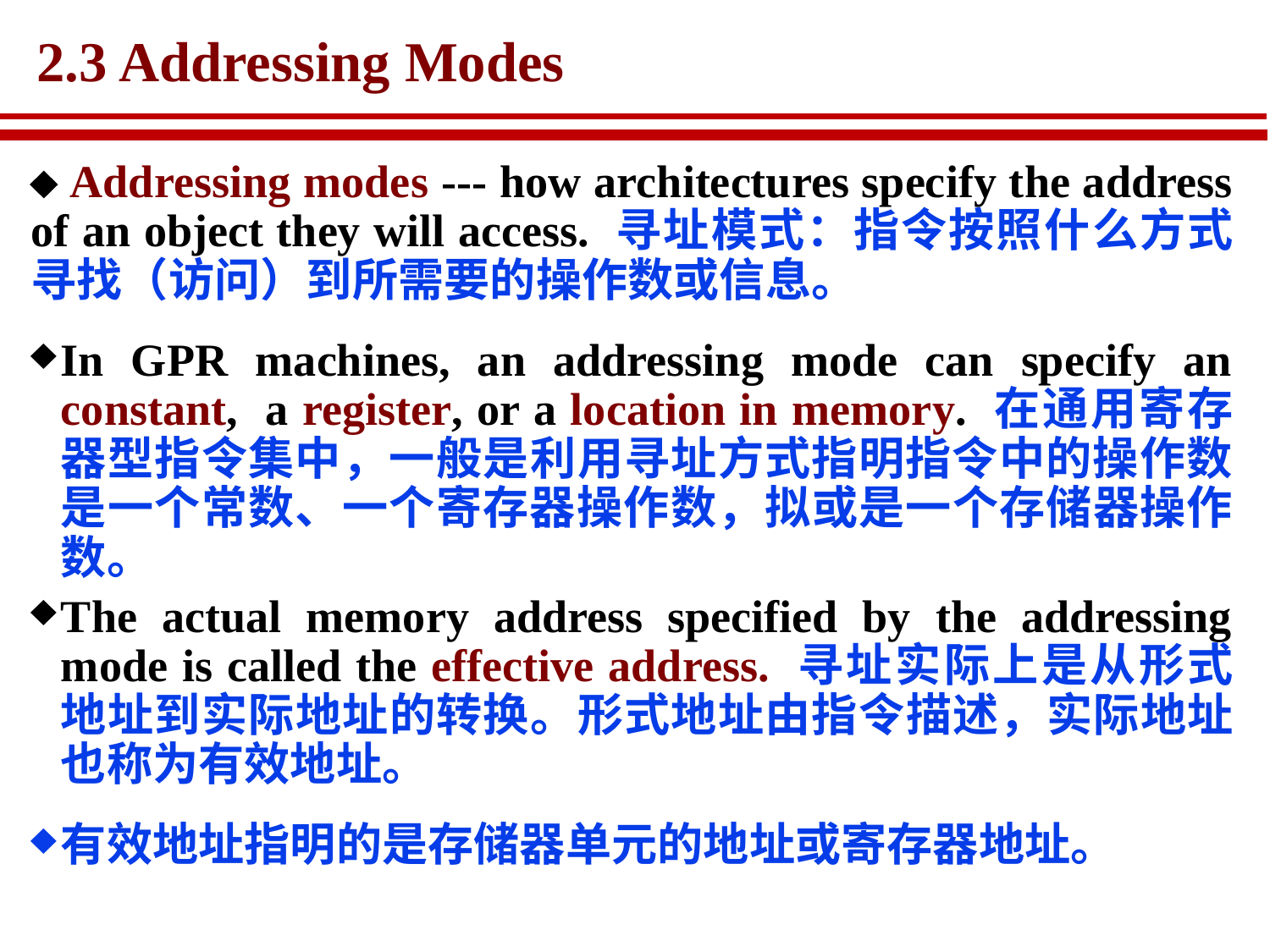

# 2.3 Addressing Modes
♦ Addressing modes --- how architectures specify the address of an object they will access. 寻址模式：指令按照什么方式寻找（访问）到所需要的操作数或信息。
In GPR machines, an addressing mode can specify an constant,  a register, or a location in memory. 在通用寄存器型指令集中，一般是利用寻址方式指明指令中的操作数是一个常数、一个寄存器操作数，拟或是一个存储器操作数。
The actual memory address specified by the addressing mode is called the effective address. 寻址实际上是从形式地址到实际地址的转换。形式地址由指令描述，实际地址也称为有效地址。
有效地址指明的是存储器单元的地址或寄存器地址。